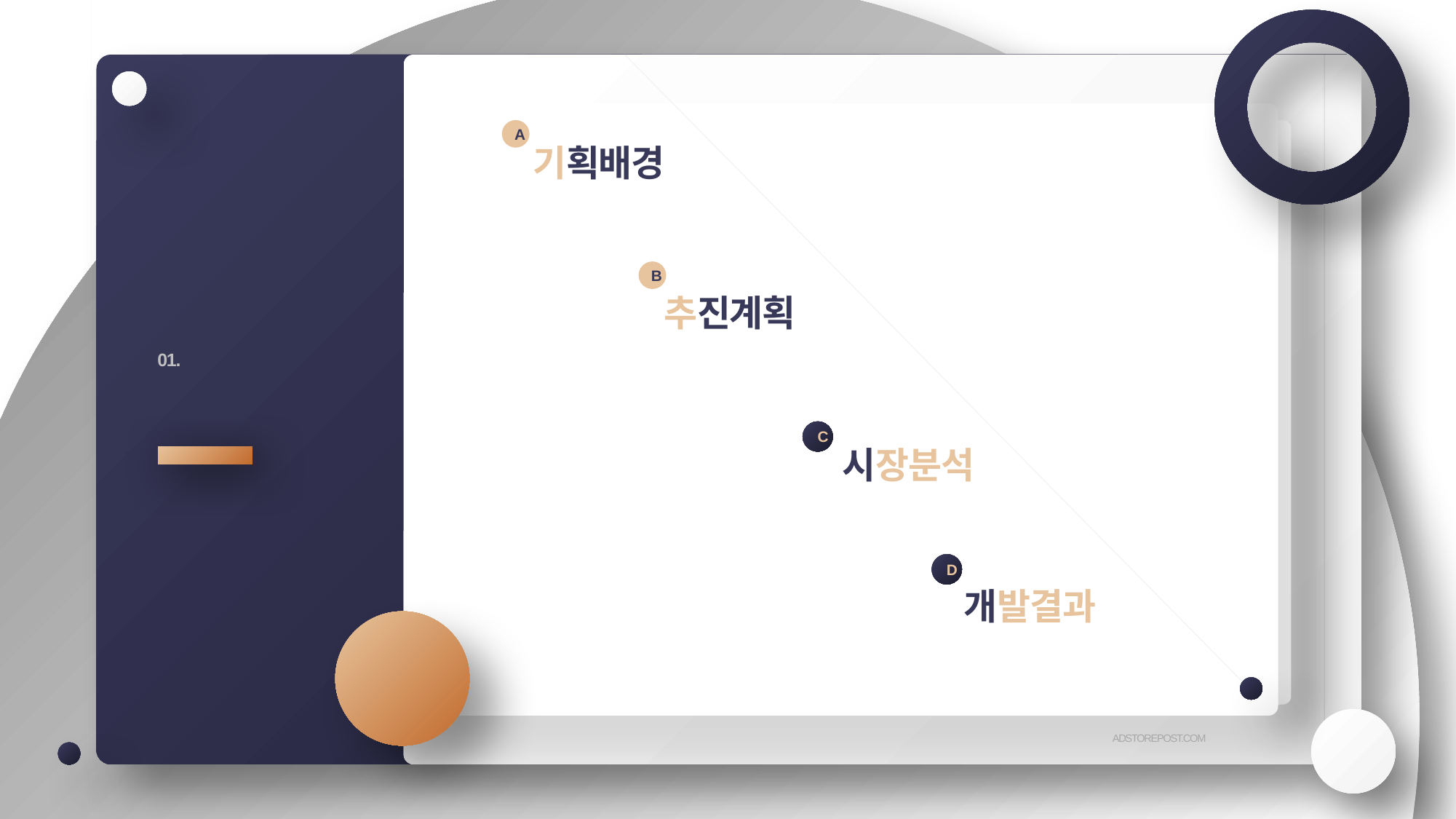

A

기획배경
B
추진계획
01.
INDEX
C
시장분석

D
개발결과

ADSTOREPOST.COM